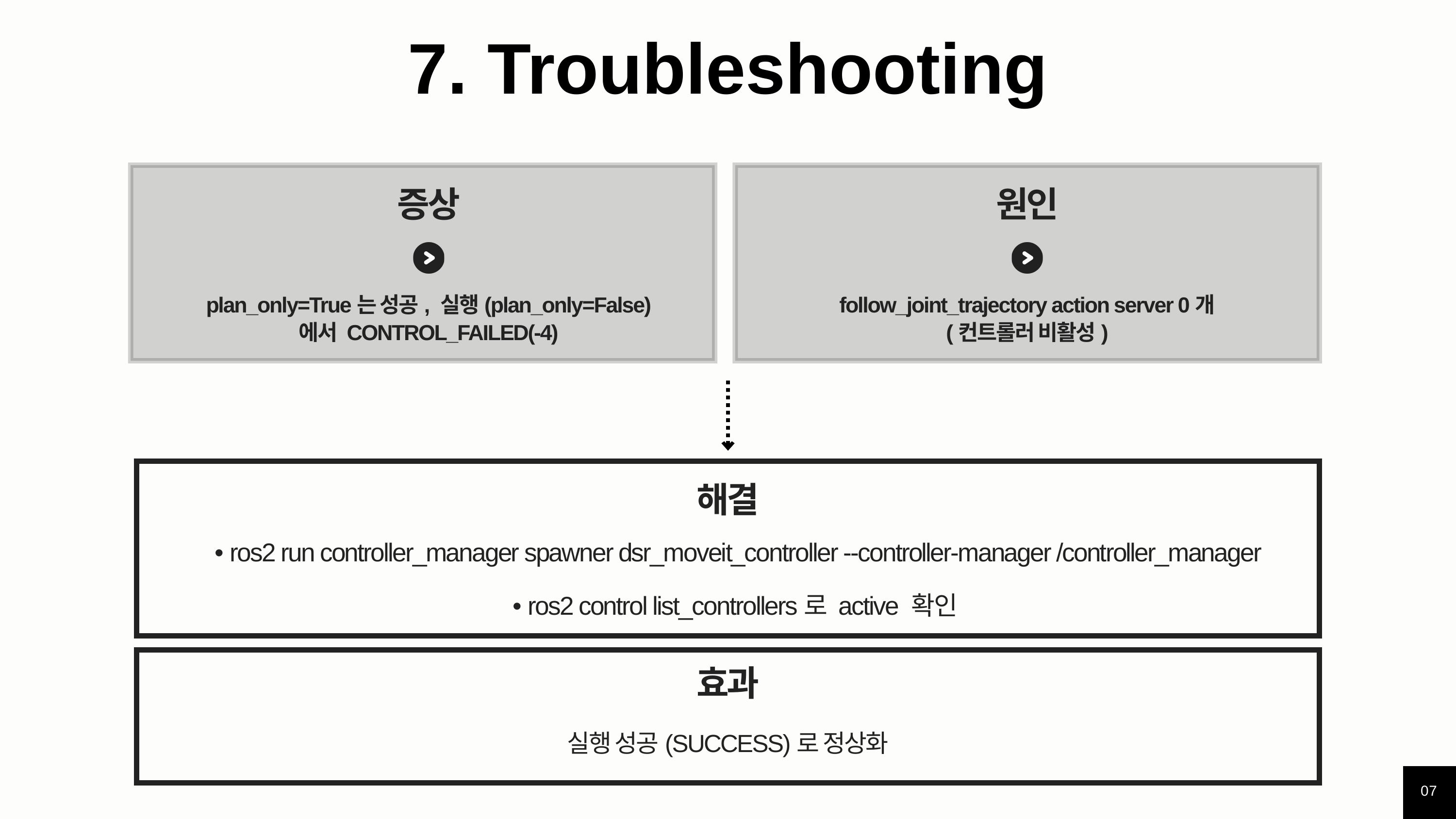

7. Troubleshooting

증상
원인

plan_only=True는 성공, 실행(plan_only=False)
에서 CONTROL_FAILED(-4)

follow_joint_trajectory action server 0개
(컨트롤러 비활성)

해결
 • ros2 run controller_manager spawner dsr_moveit_controller --controller-manager /controller_manager
• ros2 control list_controllers로 active 확인

효과
실행 성공(SUCCESS)로 정상화

07